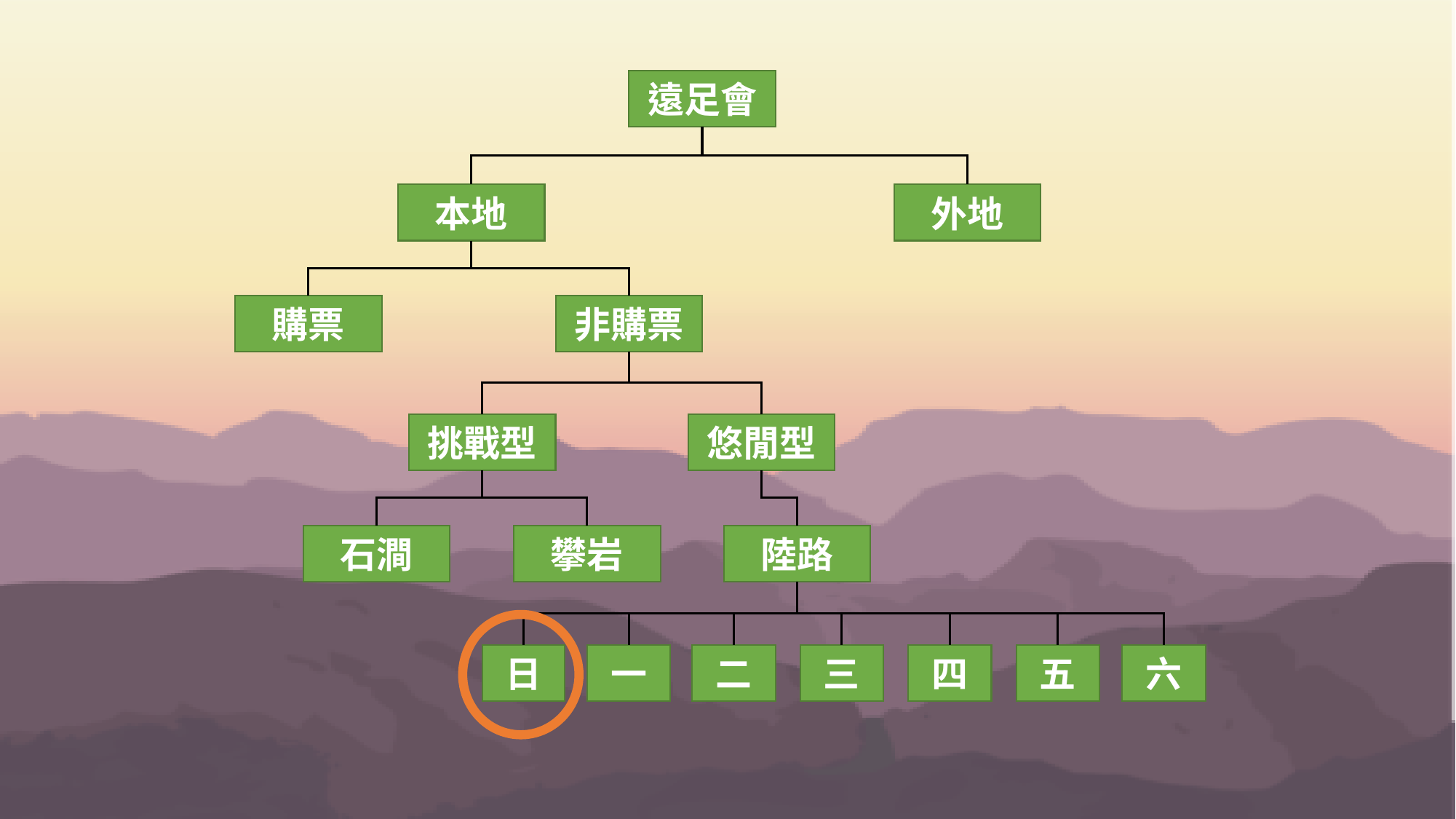

遠足會
外地
本地
非購票
購票
挑戰型
悠閒型
攀岩
石澗
陸路

六
五
日
一
二
三
四